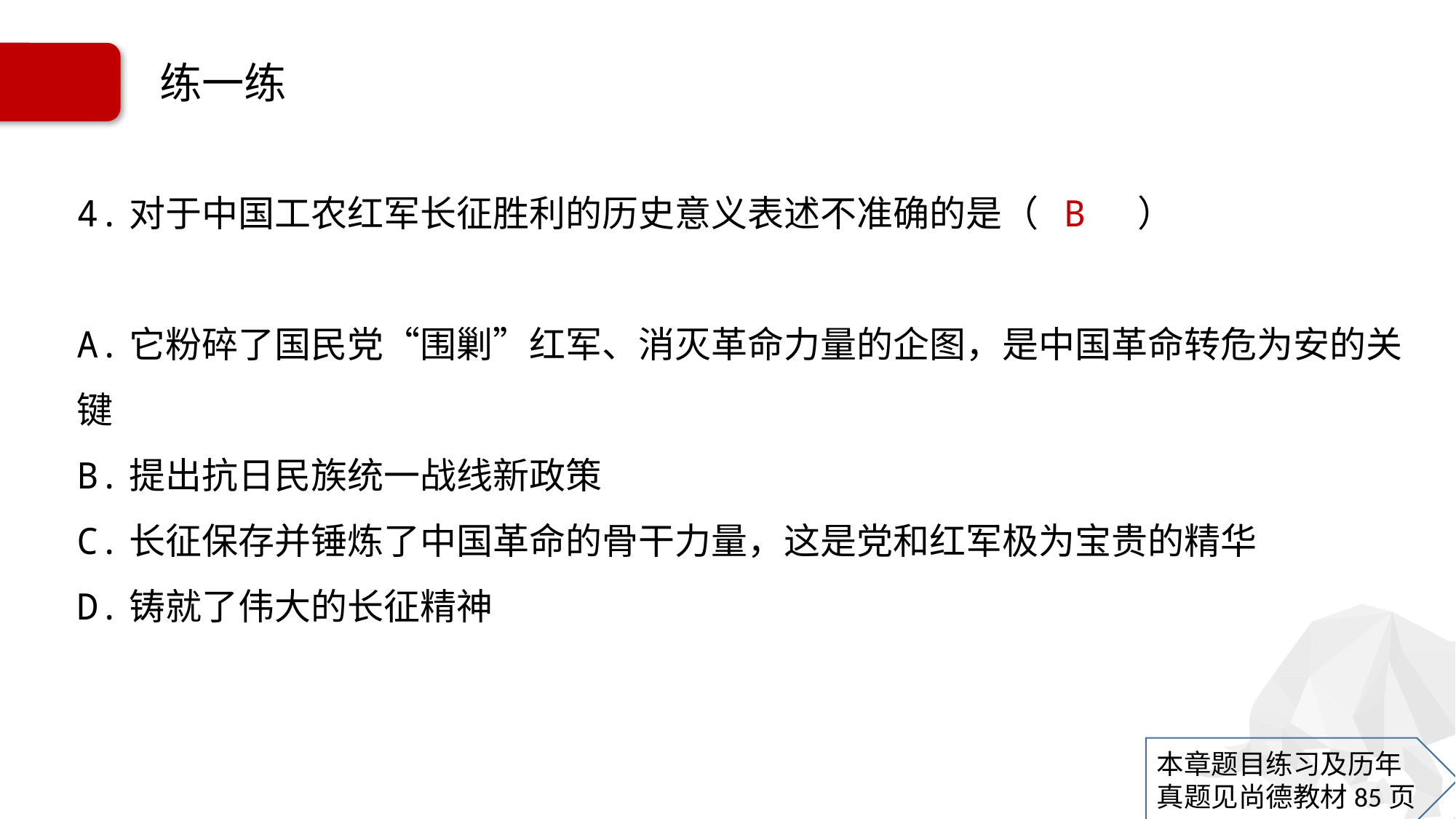

# 练一练
4.对于中国工农红军长征胜利的历史意义表述不准确的是（  B  ）
A.它粉碎了国民党“围剿”红军、消灭革命力量的企图，是中国革命转危为安的关键
B.提出抗日民族统一战线新政策
C.长征保存并锤炼了中国革命的骨干力量，这是党和红军极为宝贵的精华
D.铸就了伟大的长征精神

本章题目练习及历年
真题见尚德教材85页